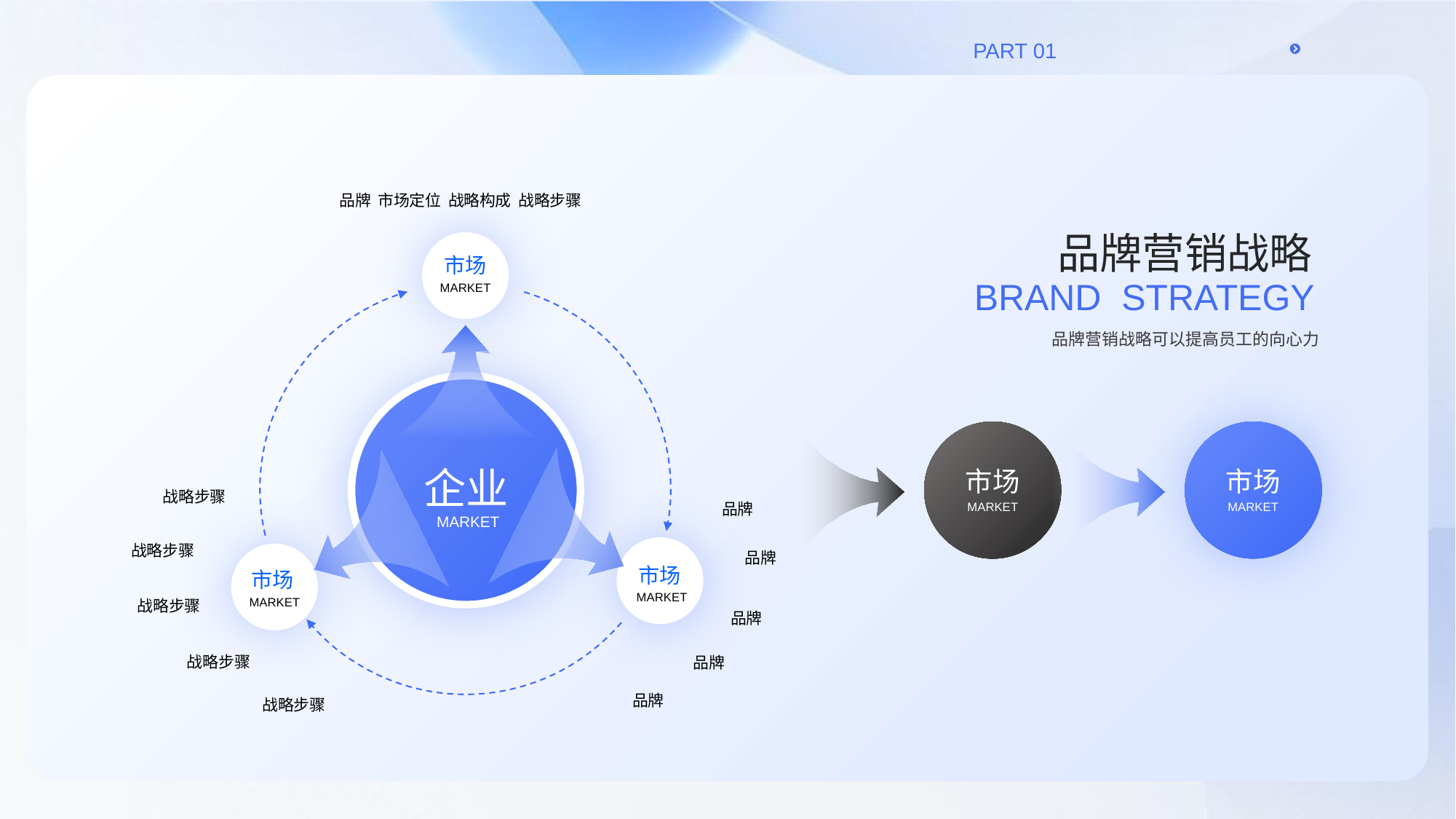

品牌  市场定位  战略构成  战略步骤
品牌营销战略

市场
Brand  strategy
MARKET

品牌营销战略可以提高员工的向心力

企业
市场
市场
战略步骤

品牌
MARKET
MARKET
MARKET
战略步骤

品牌

市场
市场
MARKET
MARKET
战略步骤
品牌
战略步骤
品牌
品牌
战略步骤